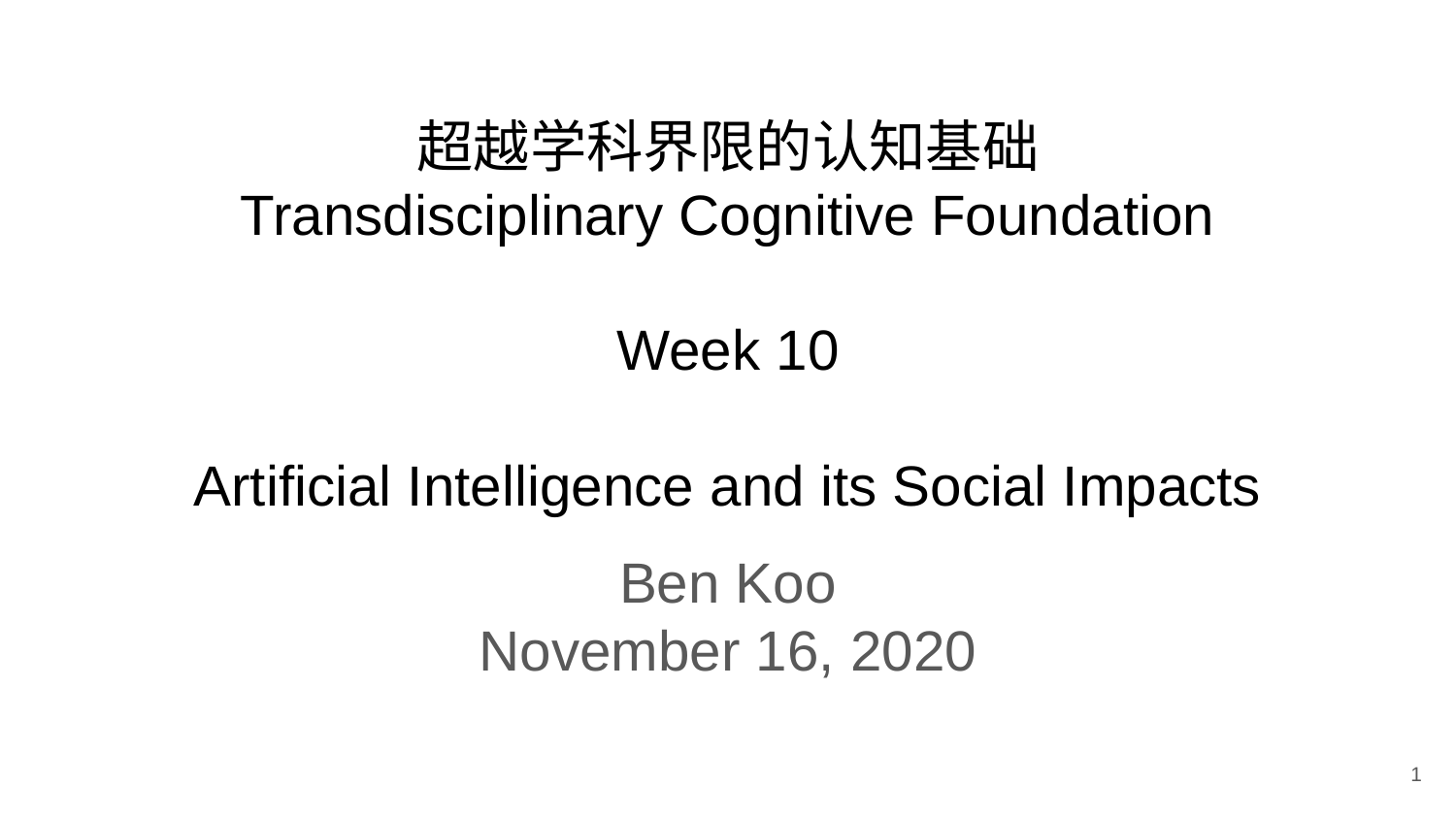

# 超越学科界限的认知基础 Transdisciplinary Cognitive Foundation Week 10 Artificial Intelligence and its Social Impacts
Ben Koo
November 16, 2020
1